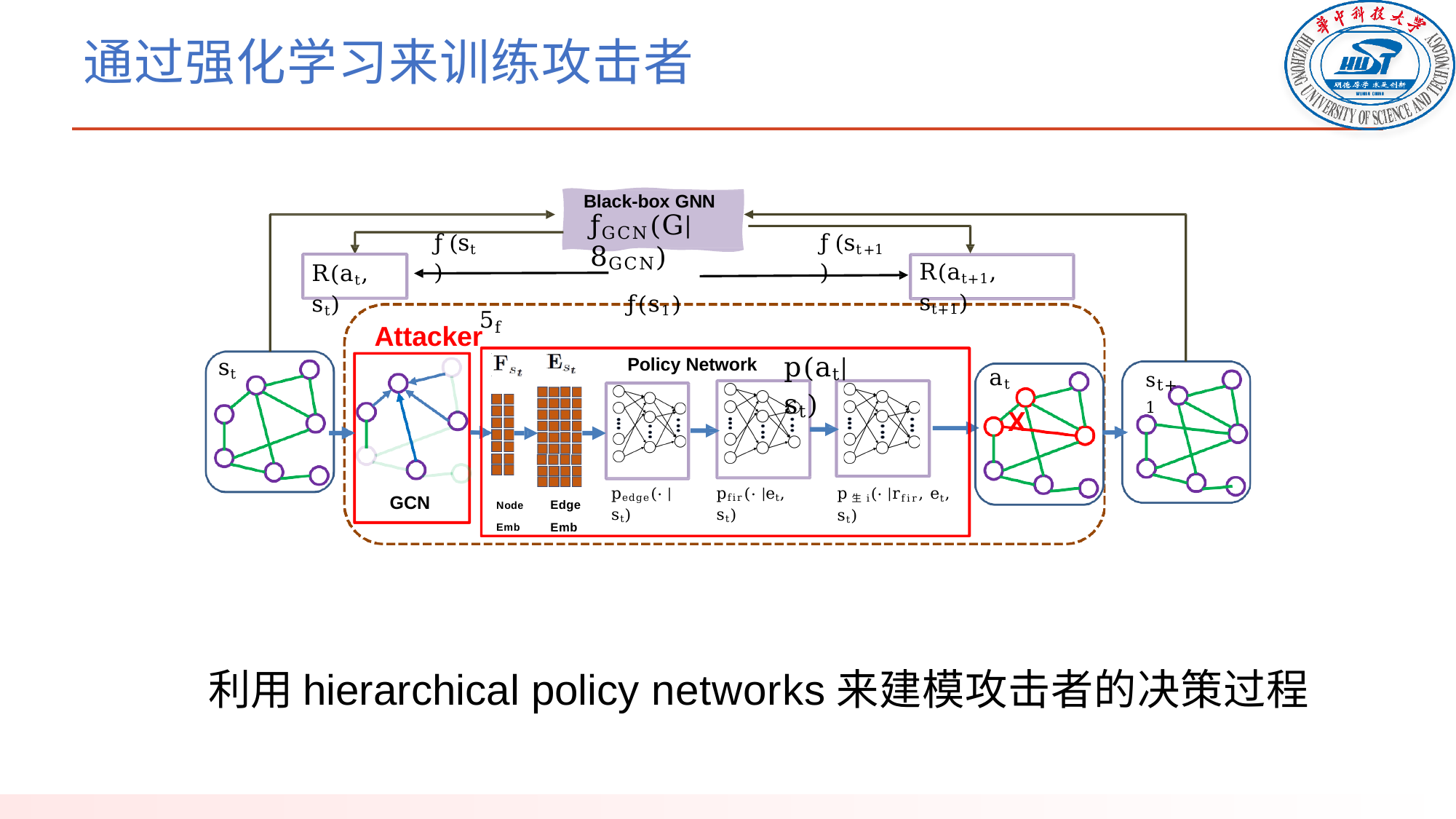

# 通过强化学习来训练攻击者

Black-box GNN
ƒGCN(G|8GCN)
ƒ(s1)

ƒ(st)
ƒ(st+1)

R(at+1, st+1)
R(at, st)

5
f
Attacker

p(at|st)

st
Policy Network
st+1
at
X

pedge(⋅ |st)
pfir(⋅ |et, st)
p生i(⋅ |rfir, et, st)
GCN
Node	Edge
Emb	Emb
利用hierarchical policy networks来建模攻击者的决策过程